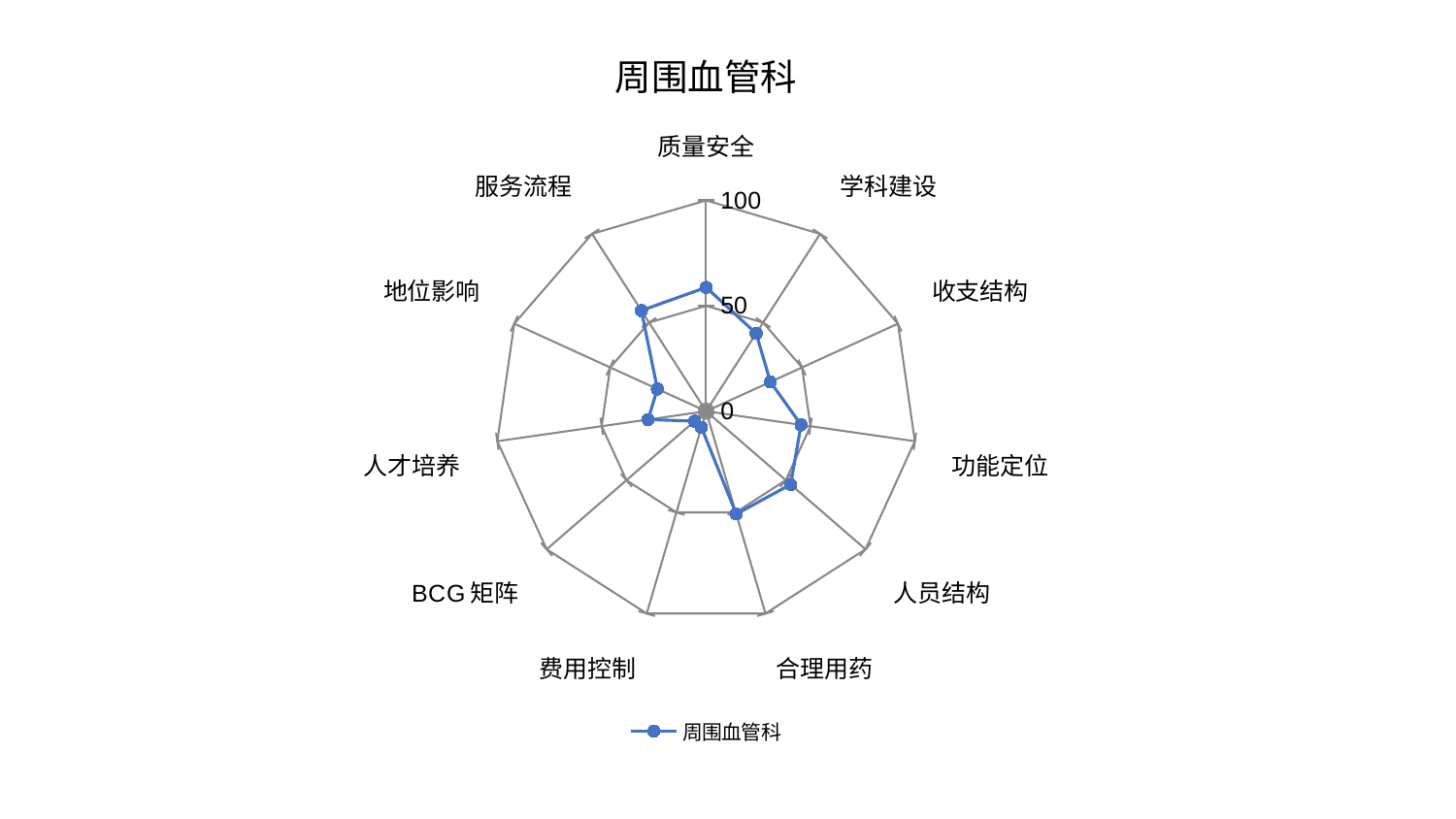

### Chart: 周围血管科

| Category | 周围血管科 |
|---|---|
| 质量安全 | 58.742418471370755 |
| 学科建设 | 43.88509184482665 |
| 收支结构 | 33.53320565161129 |
| 功能定位 | 45.505006240720625 |
| 人员结构 | 53.04701292973347 |
| 合理用药 | 50.82724970869987 |
| 费用控制 | 7.934441835539003 |
| BCG矩阵 | 7.20150171548262 |
| 人才培养 | 27.803144137643937 |
| 地位影响 | 25.397905262961277 |
| 服务流程 | 56.7590024479374 |
136